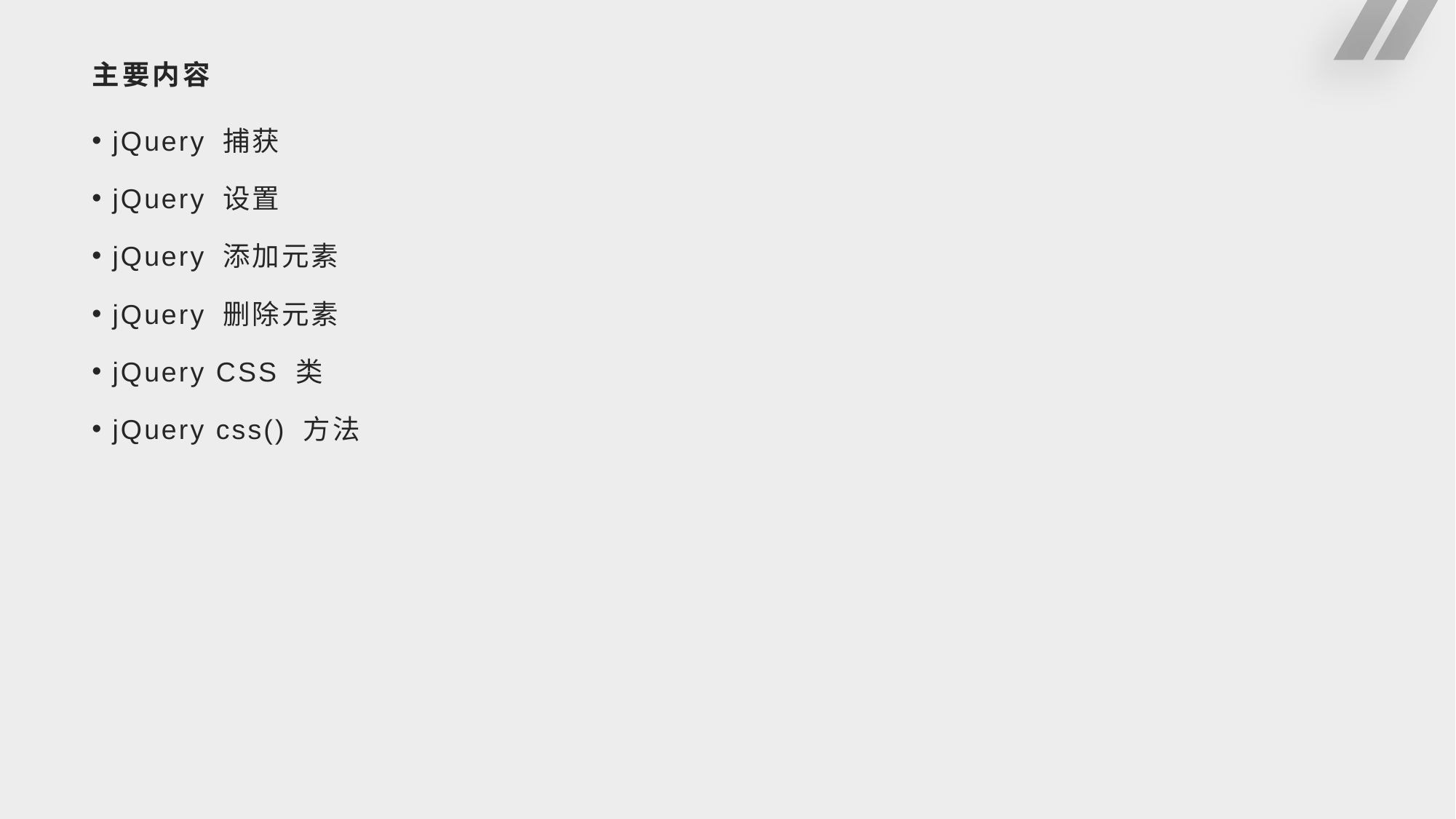

# 主要内容
jQuery 捕获
jQuery 设置
jQuery 添加元素
jQuery 删除元素
jQuery CSS 类
jQuery css() 方法